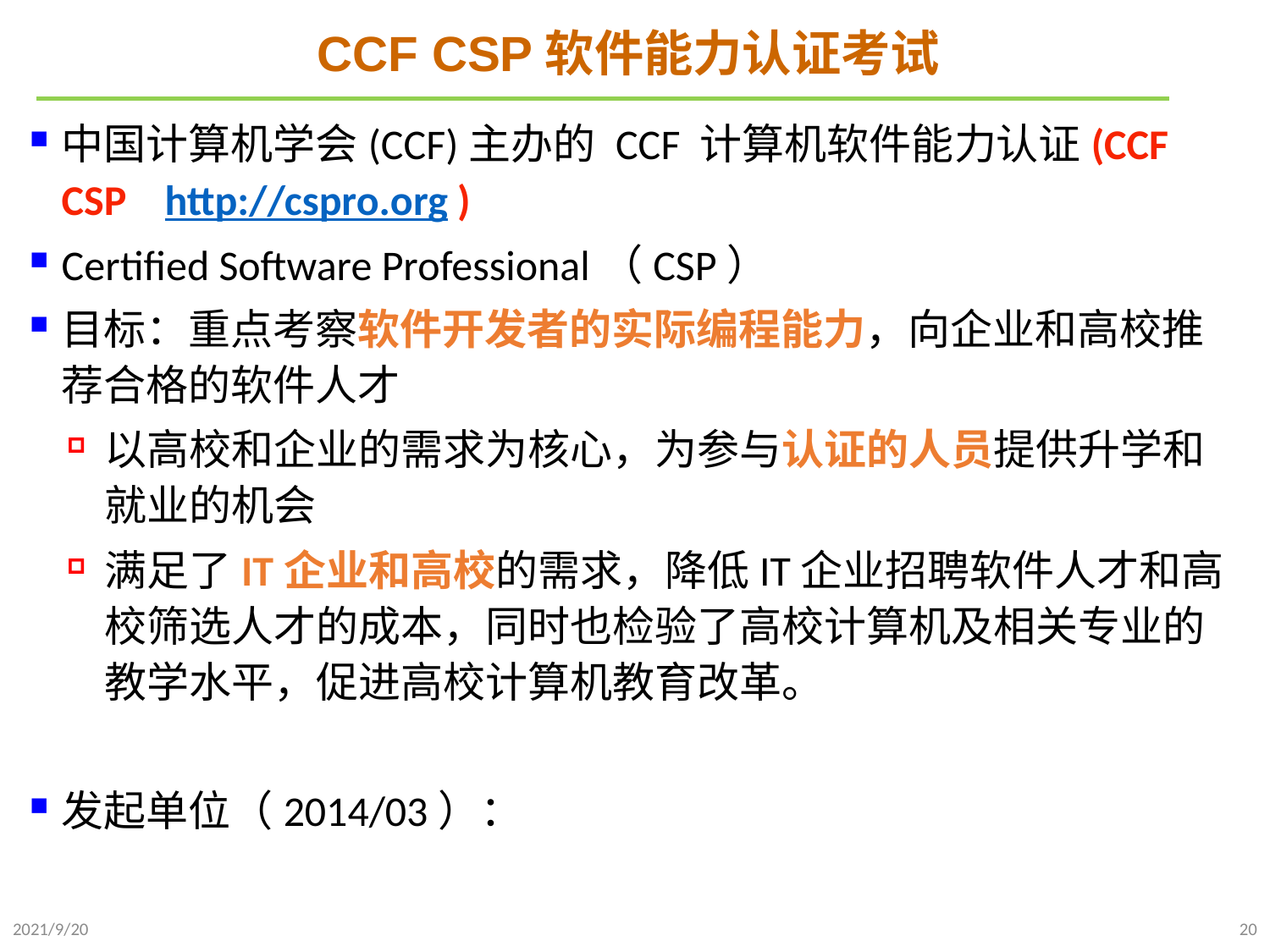

# CCF CSP软件能力认证考试
中国计算机学会(CCF)主办的 CCF 计算机软件能力认证(CCF CSP    http://cspro.org )
Certified Software Professional（CSP）
目标：重点考察软件开发者的实际编程能力，向企业和高校推荐合格的软件人才
以高校和企业的需求为核心，为参与认证的人员提供升学和就业的机会
满足了IT企业和高校的需求，降低IT企业招聘软件人才和高校筛选人才的成本，同时也检验了高校计算机及相关专业的教学水平，促进高校计算机教育改革。

发起单位（2014/03）：

2021/9/20
20